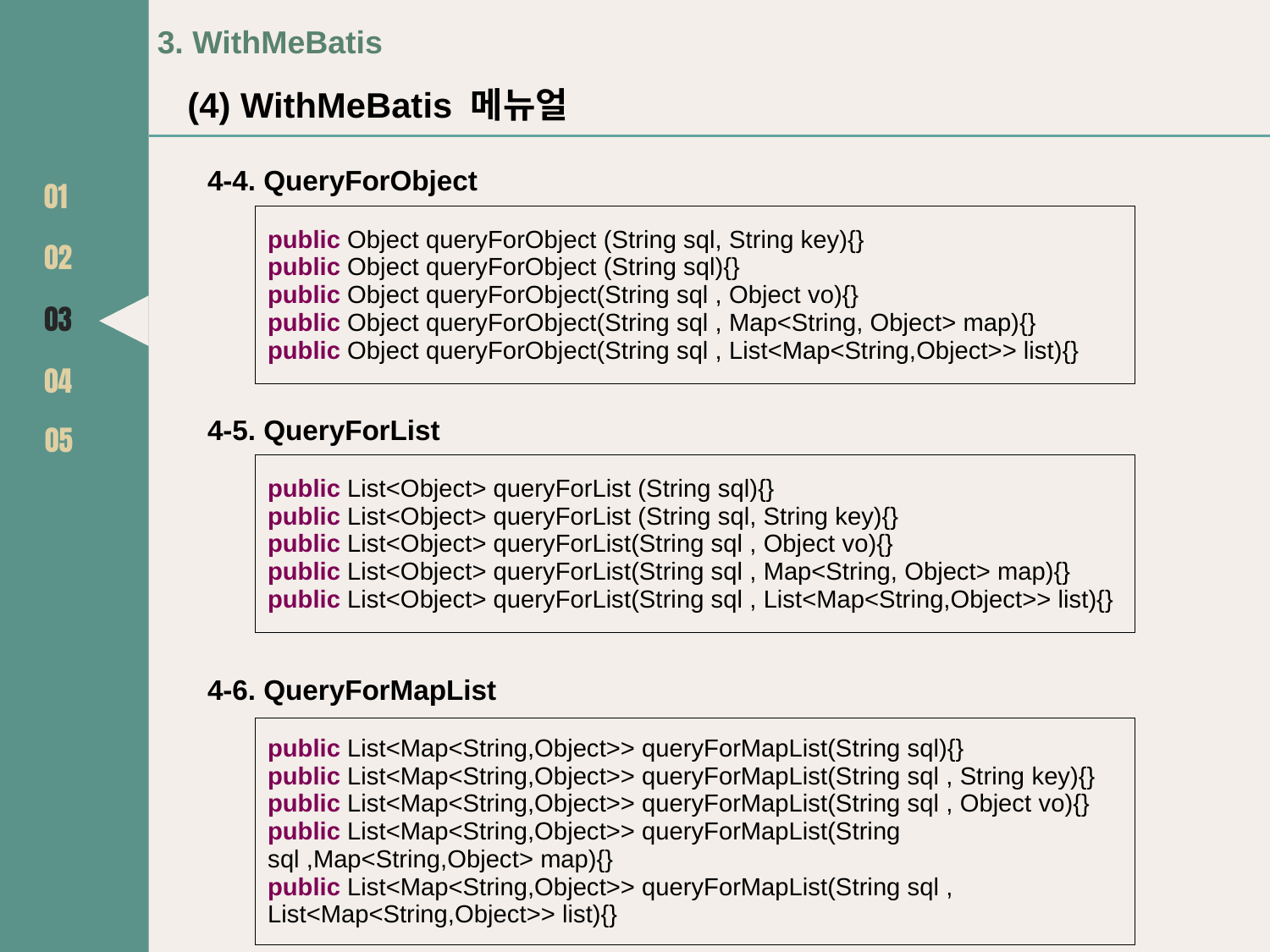

01

02

03
04
05
3. WithMeBatis
(4) WithMeBatis 메뉴얼

4-4. QueryForObject

| public Object queryForObject (String sql, String key){} public Object queryForObject (String sql){} public Object queryForObject(String sql , Object vo){} public Object queryForObject(String sql , Map<String, Object> map){} public Object queryForObject(String sql , List<Map<String,Object>> list){} |
| --- |
4-5. QueryForList

| public List<Object> queryForList (String sql){} public List<Object> queryForList (String sql, String key){} public List<Object> queryForList(String sql , Object vo){} public List<Object> queryForList(String sql , Map<String, Object> map){} public List<Object> queryForList(String sql , List<Map<String,Object>> list){} |
| --- |
4-6. QueryForMapList

| public List<Map<String,Object>> queryForMapList(String sql){} public List<Map<String,Object>> queryForMapList(String sql , String key){} public List<Map<String,Object>> queryForMapList(String sql , Object vo){} public List<Map<String,Object>> queryForMapList(String sql ,Map<String,Object> map){} public List<Map<String,Object>> queryForMapList(String sql , List<Map<String,Object>> list){} |
| --- |